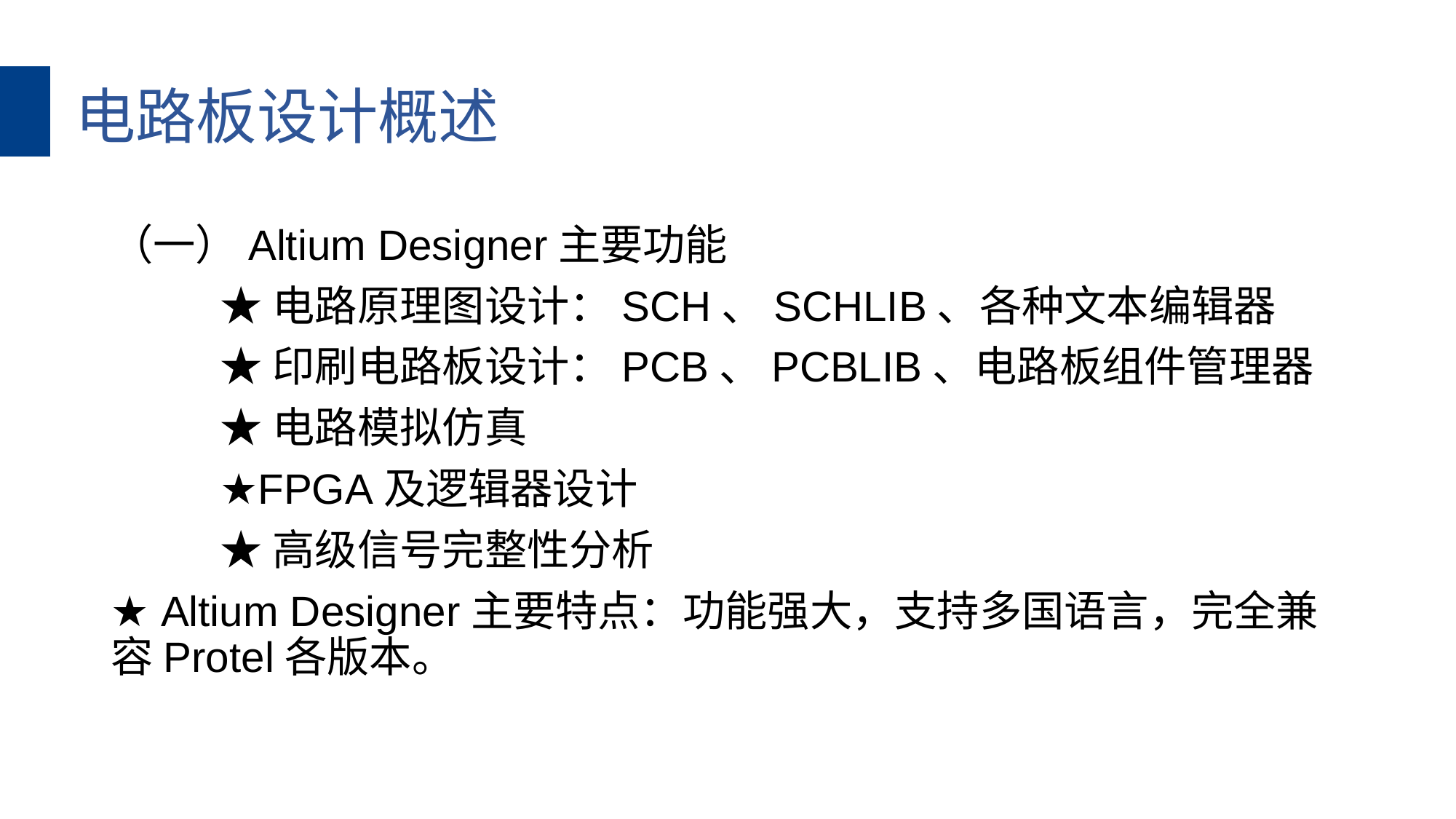

电路板设计概述
（一）Altium Designer主要功能
	★电路原理图设计：SCH、SCHLIB、各种文本编辑器
	★印刷电路板设计：PCB、PCBLIB、电路板组件管理器
	★电路模拟仿真
	★FPGA及逻辑器设计
	★高级信号完整性分析
★ Altium Designer主要特点：功能强大，支持多国语言，完全兼容Protel各版本。